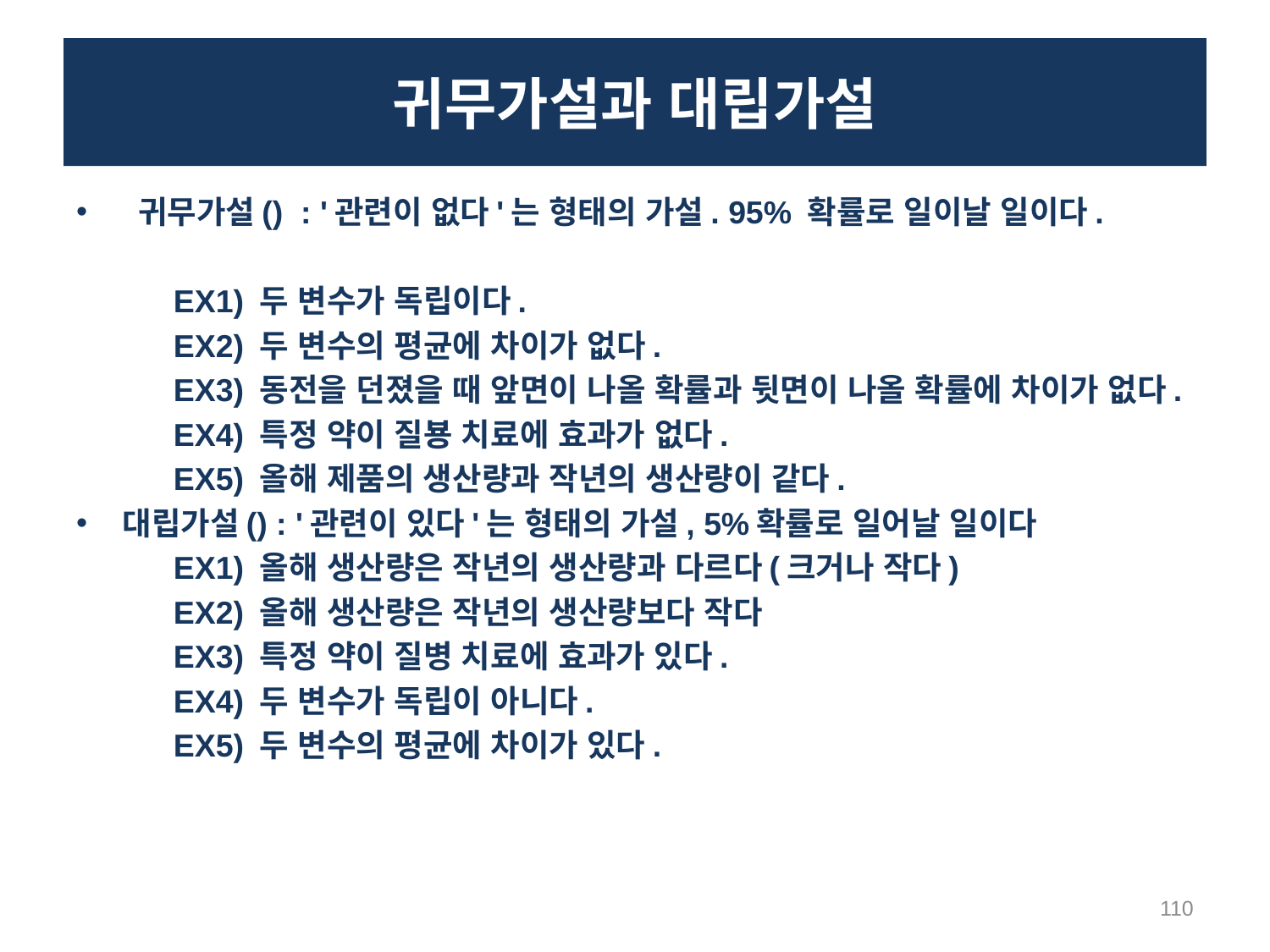

# 귀무가설과 대립가설
 귀무가설()  : '관련이 없다'는 형태의 가설. 95% 확률로 일이날 일이다.

    EX1) 두 변수가 독립이다.
    EX2) 두 변수의 평균에 차이가 없다.
    EX3) 동전을 던졌을 때 앞면이 나올 확률과 뒷면이 나올 확률에 차이가 없다.
    EX4) 특정 약이 질뵹 치료에 효과가 없다.
    EX5) 올해 제품의 생산량과 작년의 생산량이 같다.
대립가설() : '관련이 있다'는 형태의 가설, 5%확률로 일어날 일이다
    EX1) 올해 생산량은 작년의 생산량과 다르다(크거나 작다)
    EX2) 올해 생산량은 작년의 생산량보다 작다
    EX3) 특정 약이 질병 치료에 효과가 있다.
    EX4) 두 변수가 독립이 아니다.
    EX5) 두 변수의 평균에 차이가 있다.

110